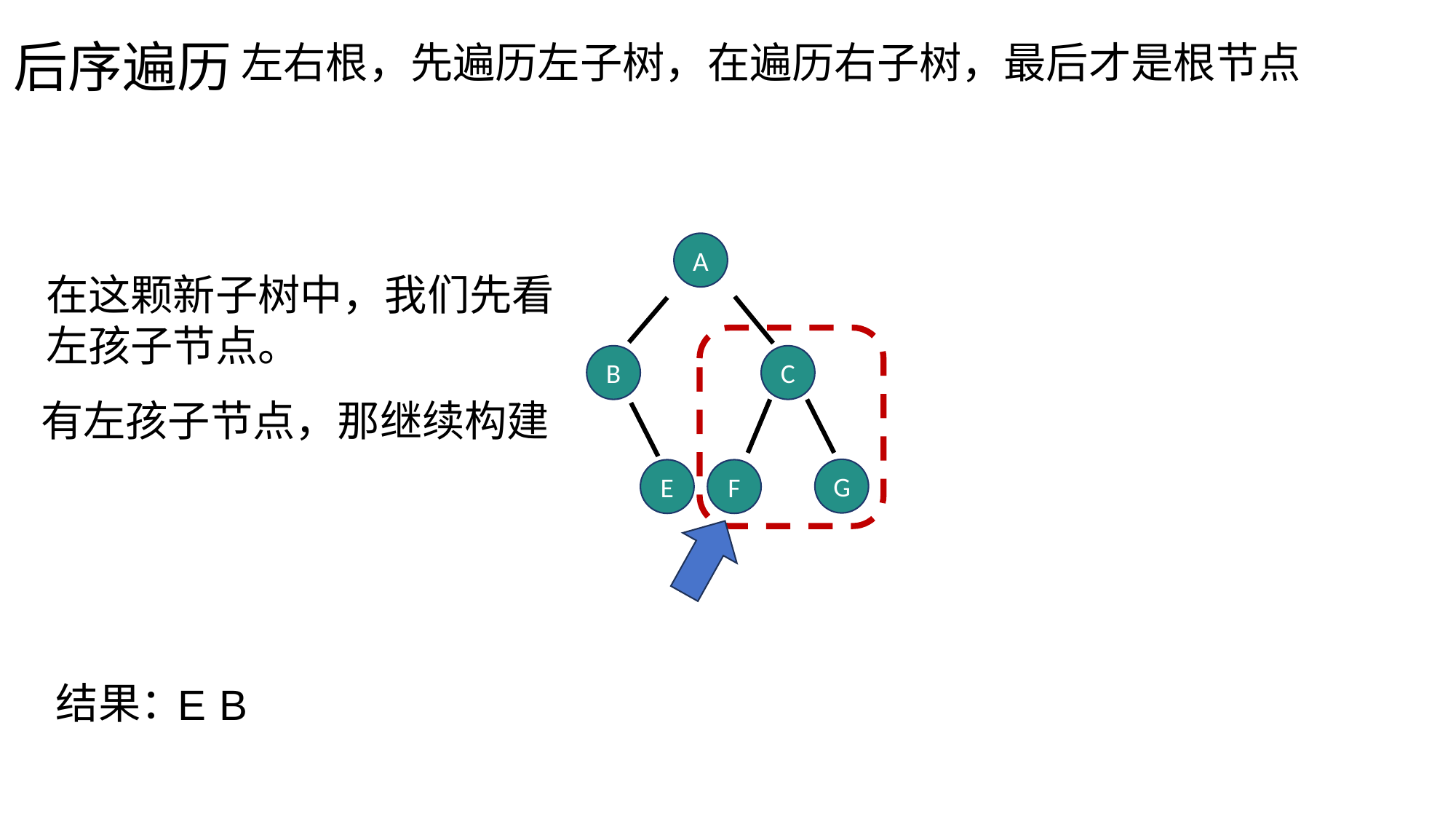

后序遍历
左右根，先遍历左子树，在遍历右子树，最后才是根节点
A
在这颗新子树中，我们先看左孩子节点。

B
C
有左孩子节点，那继续构建
G
E
F

结果：
E
B